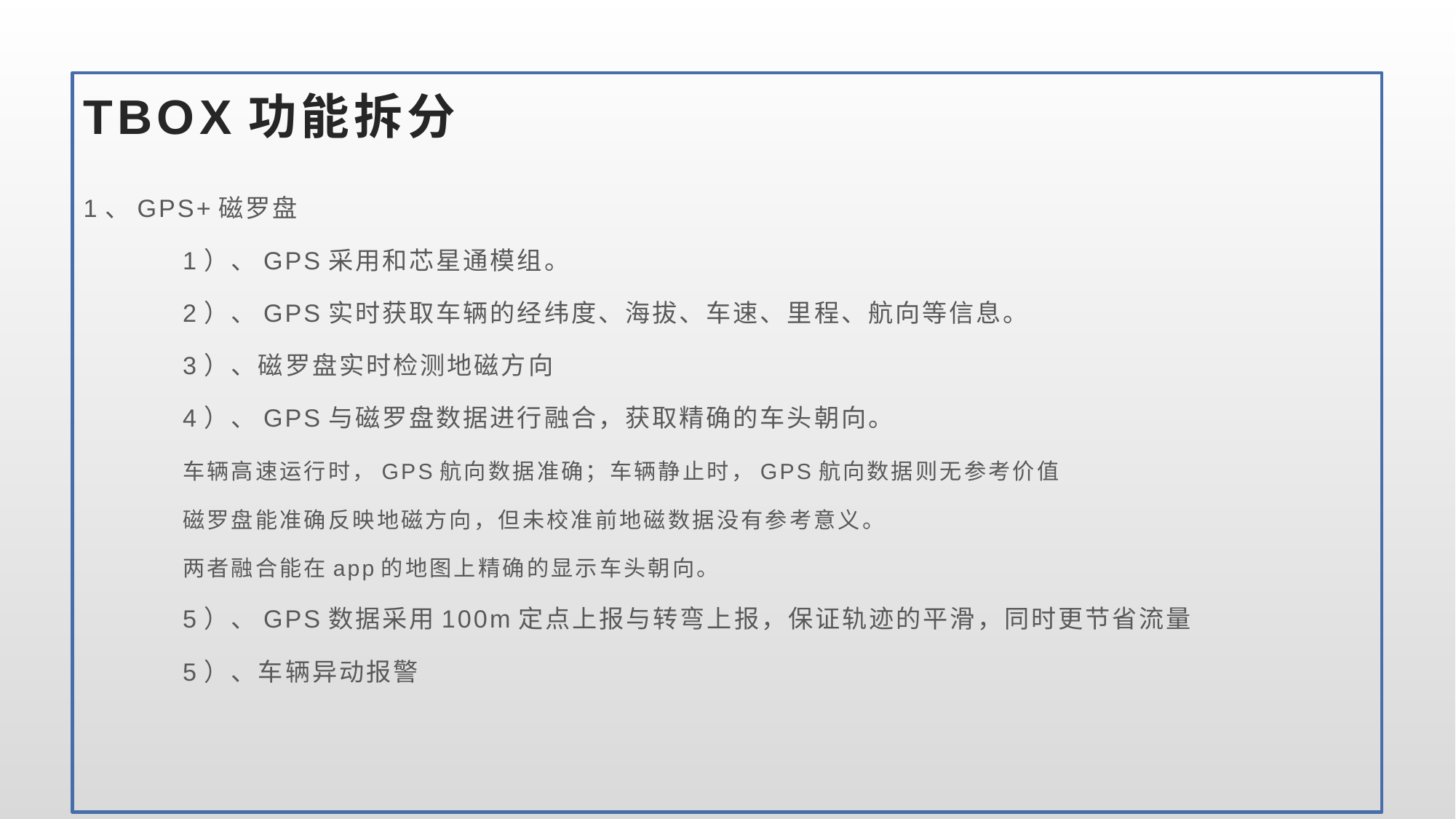

# TBOX功能拆分

1、GPS+磁罗盘
	1）、GPS采用和芯星通模组。
	2）、GPS实时获取车辆的经纬度、海拔、车速、里程、航向等信息。
	3）、磁罗盘实时检测地磁方向
	4）、GPS与磁罗盘数据进行融合，获取精确的车头朝向。
		车辆高速运行时，GPS航向数据准确；车辆静止时，GPS航向数据则无参考价值
		磁罗盘能准确反映地磁方向，但未校准前地磁数据没有参考意义。
		两者融合能在app的地图上精确的显示车头朝向。
	5）、GPS数据采用100m定点上报与转弯上报，保证轨迹的平滑，同时更节省流量
	5）、车辆异动报警